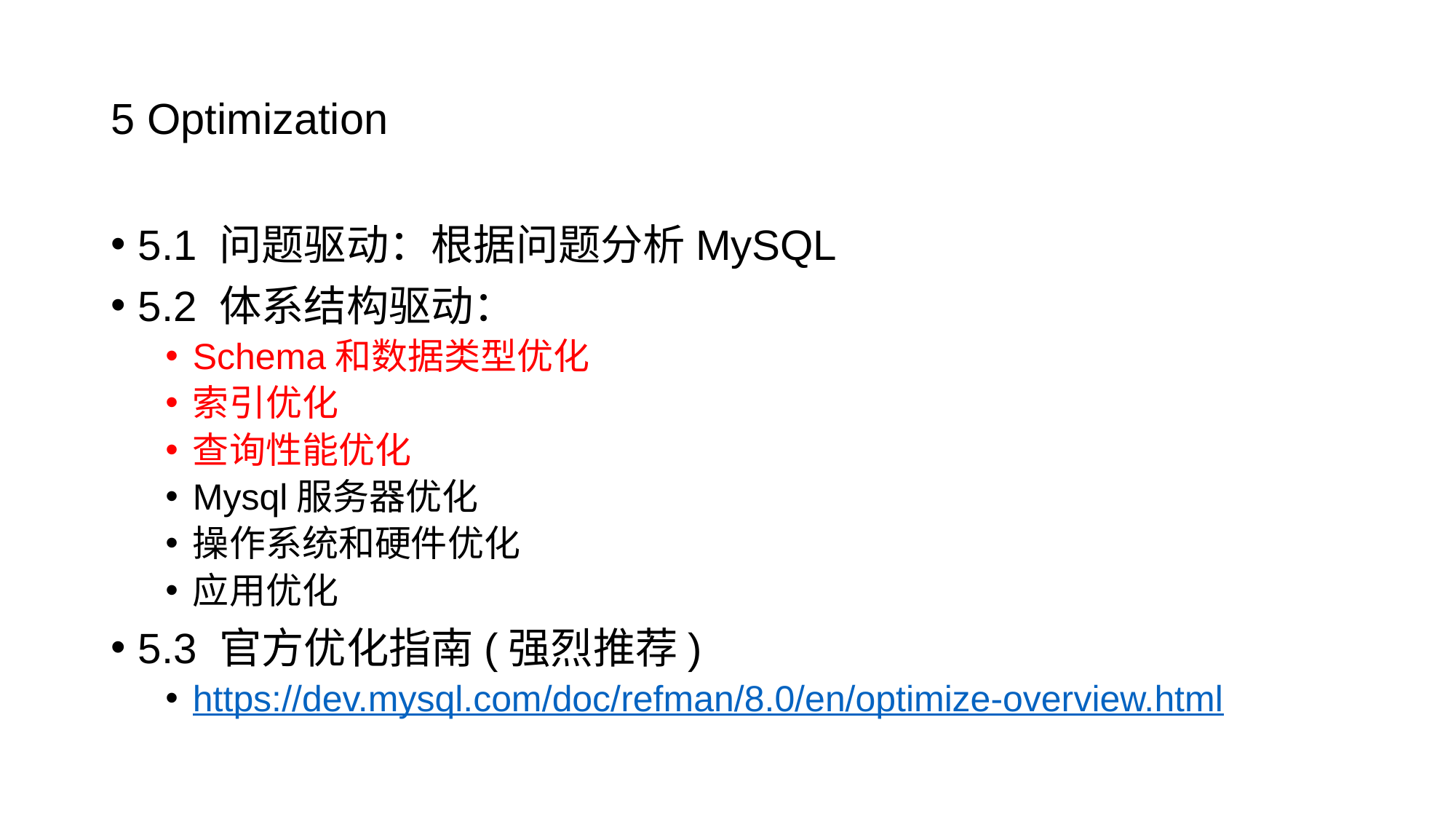

# 5 Optimization
5.1 问题驱动：根据问题分析MySQL
5.2 体系结构驱动：
Schema和数据类型优化
索引优化
查询性能优化
Mysql服务器优化
操作系统和硬件优化
应用优化
5.3 官方优化指南(强烈推荐)
https://dev.mysql.com/doc/refman/8.0/en/optimize-overview.html